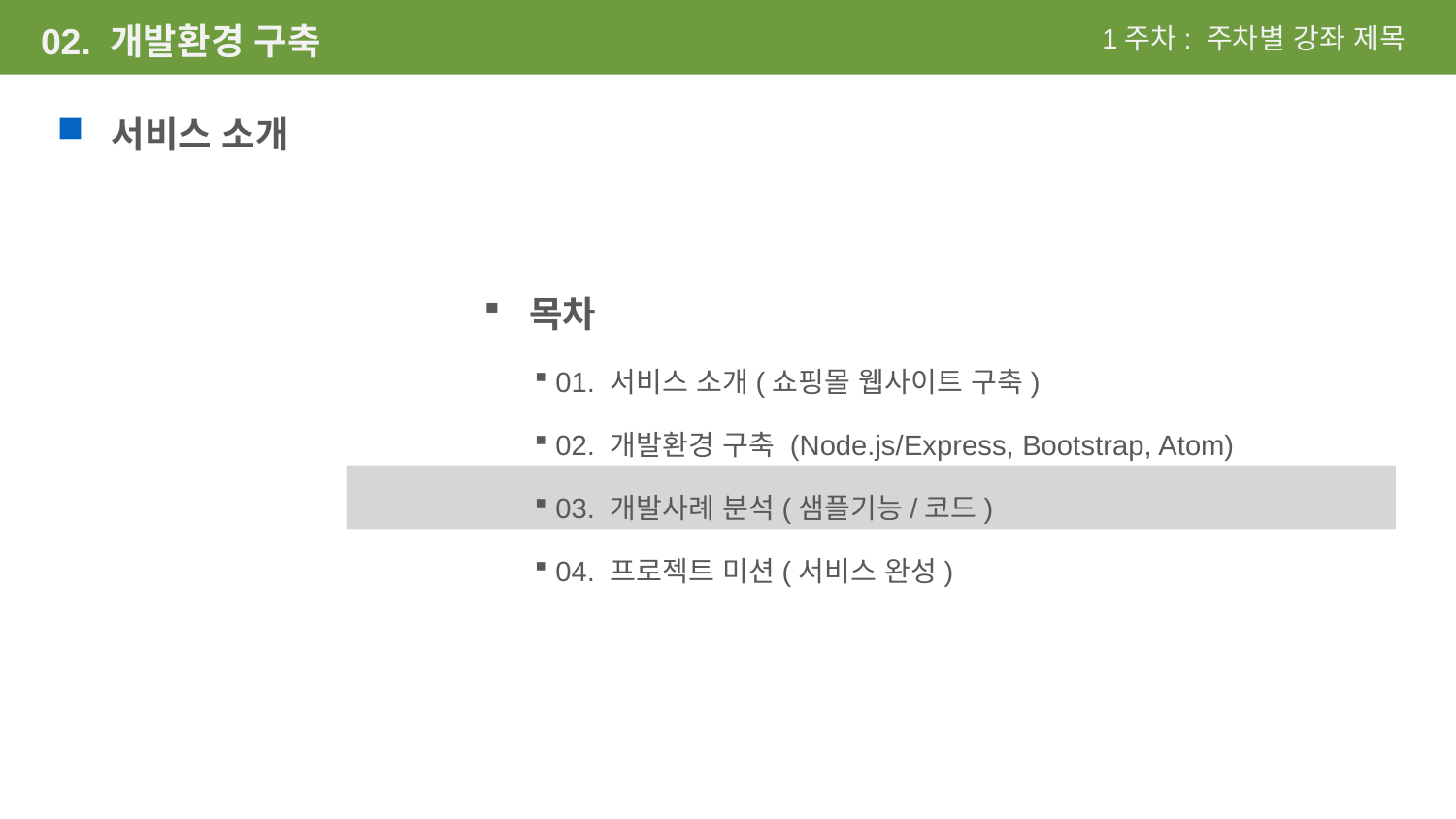

1주차: 주차별 강좌 제목
02. 개발환경 구축
서비스 소개
목차
 01. 서비스 소개(쇼핑몰 웹사이트 구축)
 02. 개발환경 구축 (Node.js/Express, Bootstrap, Atom)
 03. 개발사례 분석(샘플기능/코드)
 04. 프로젝트 미션(서비스 완성)